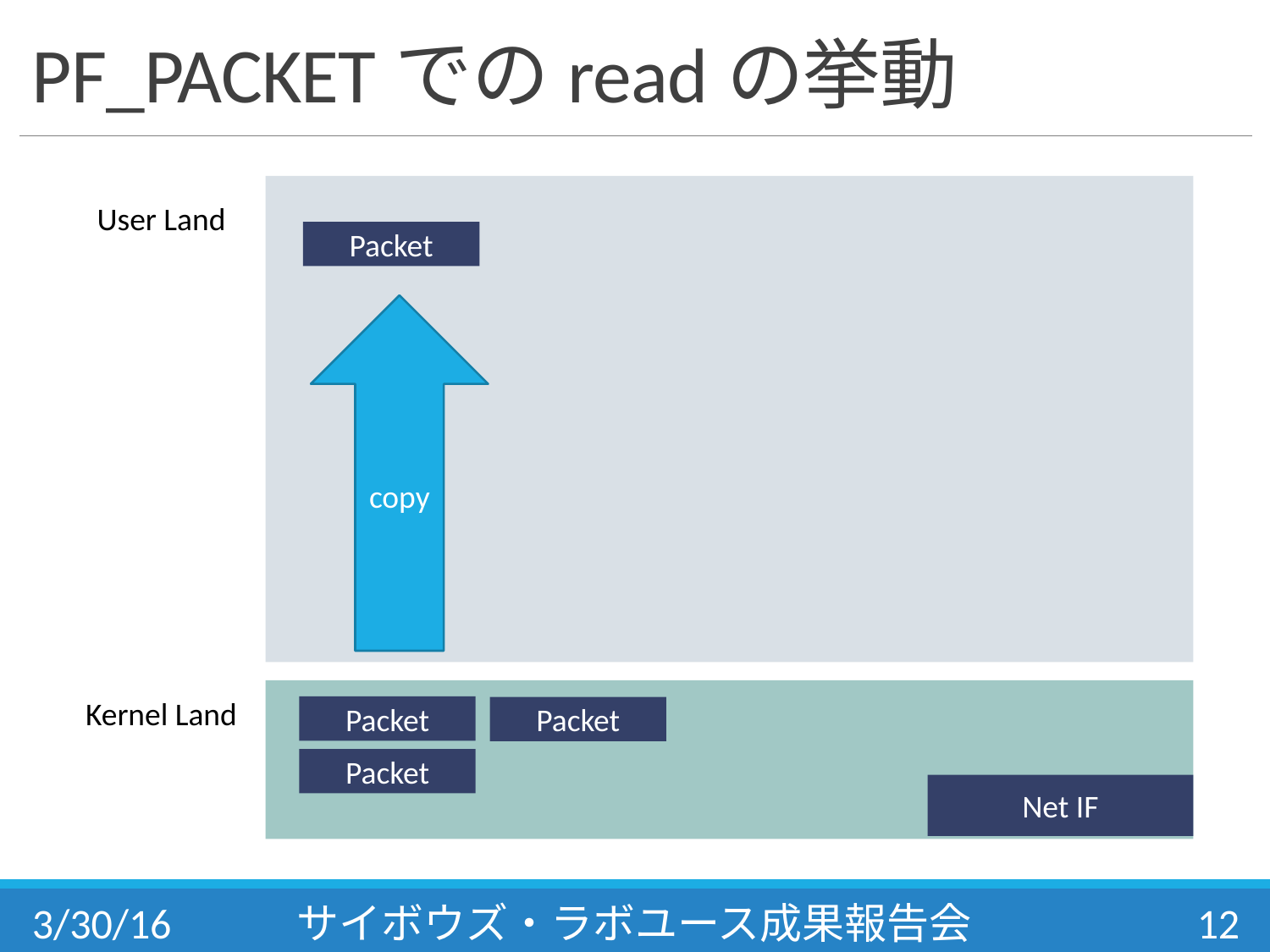

# PF_PACKETでのreadの挙動

User Land

Kernel Land
Packet
copy

Packet
Packet
Packet
Net IF
3/30/16
サイボウズ・ラボユース成果報告会
12